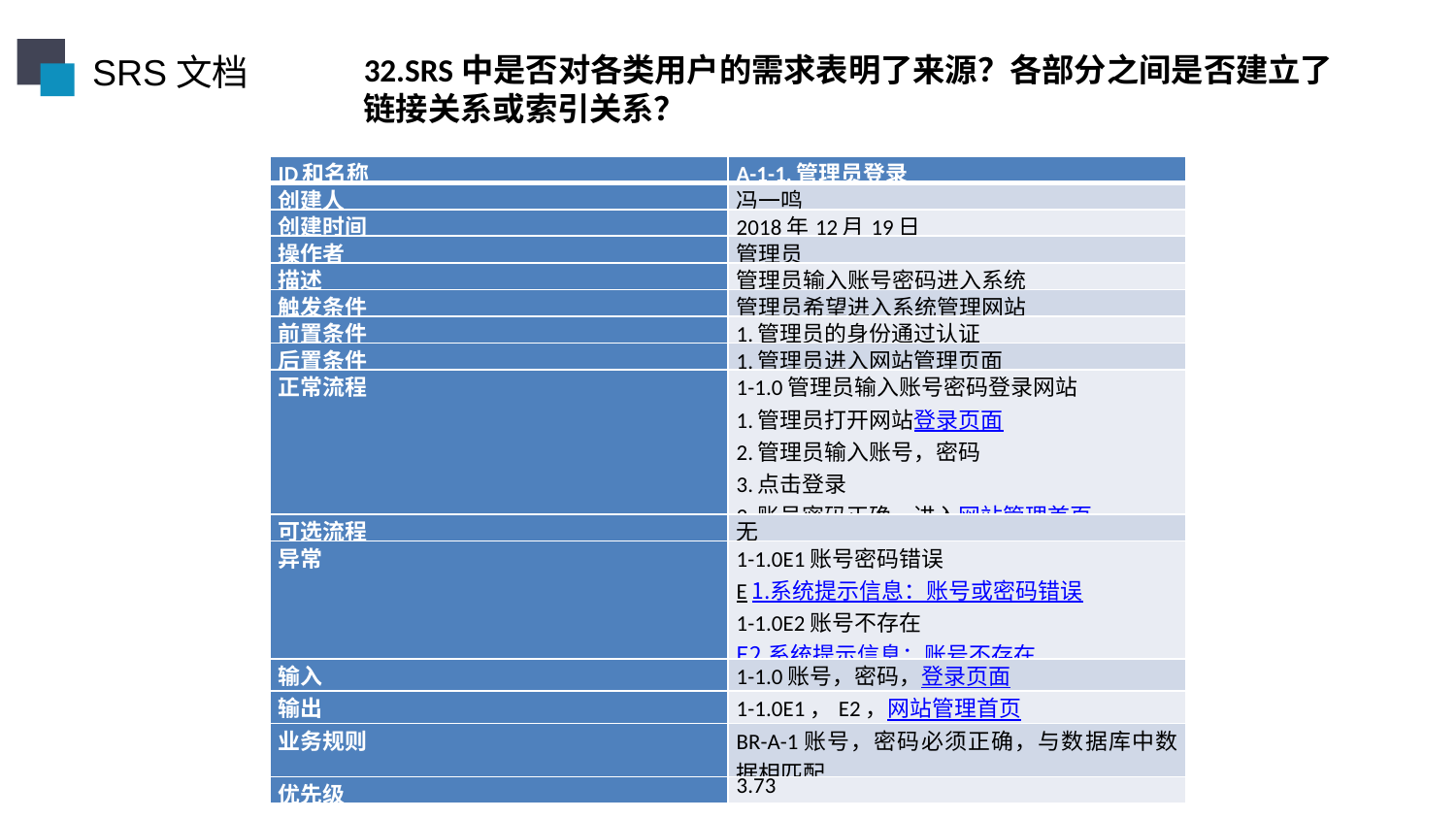

SRS文档
32.SRS中是否对各类用户的需求表明了来源？各部分之间是否建立了链接关系或索引关系？
| ID和名称 | A-1-1,管理员登录 |
| --- | --- |
| 创建人 | 冯一鸣 |
| 创建时间 | 2018年12月19日 |
| 操作者 | 管理员 |
| 描述 | 管理员输入账号密码进入系统 |
| 触发条件 | 管理员希望进入系统管理网站 |
| 前置条件 | 1.管理员的身份通过认证 |
| 后置条件 | 1.管理员进入网站管理页面 |
| 正常流程 | 1-1.0管理员输入账号密码登录网站 1.管理员打开网站登录页面 2.管理员输入账号，密码 3.点击登录 3.账号密码正确，进入网站管理首页 |
| 可选流程 | 无 |
| 异常 | 1-1.0E1账号密码错误 E1.系统提示信息：账号或密码错误 1-1.0E2账号不存在 E2.系统提示信息：账号不存在 |
| 输入 | 1-1.0账号，密码，登录页面 |
| 输出 | 1-1.0E1，E2，网站管理首页 |
| 业务规则 | BR-A-1账号，密码必须正确，与数据库中数据相匹配 |
| 优先级 | 3.73 |